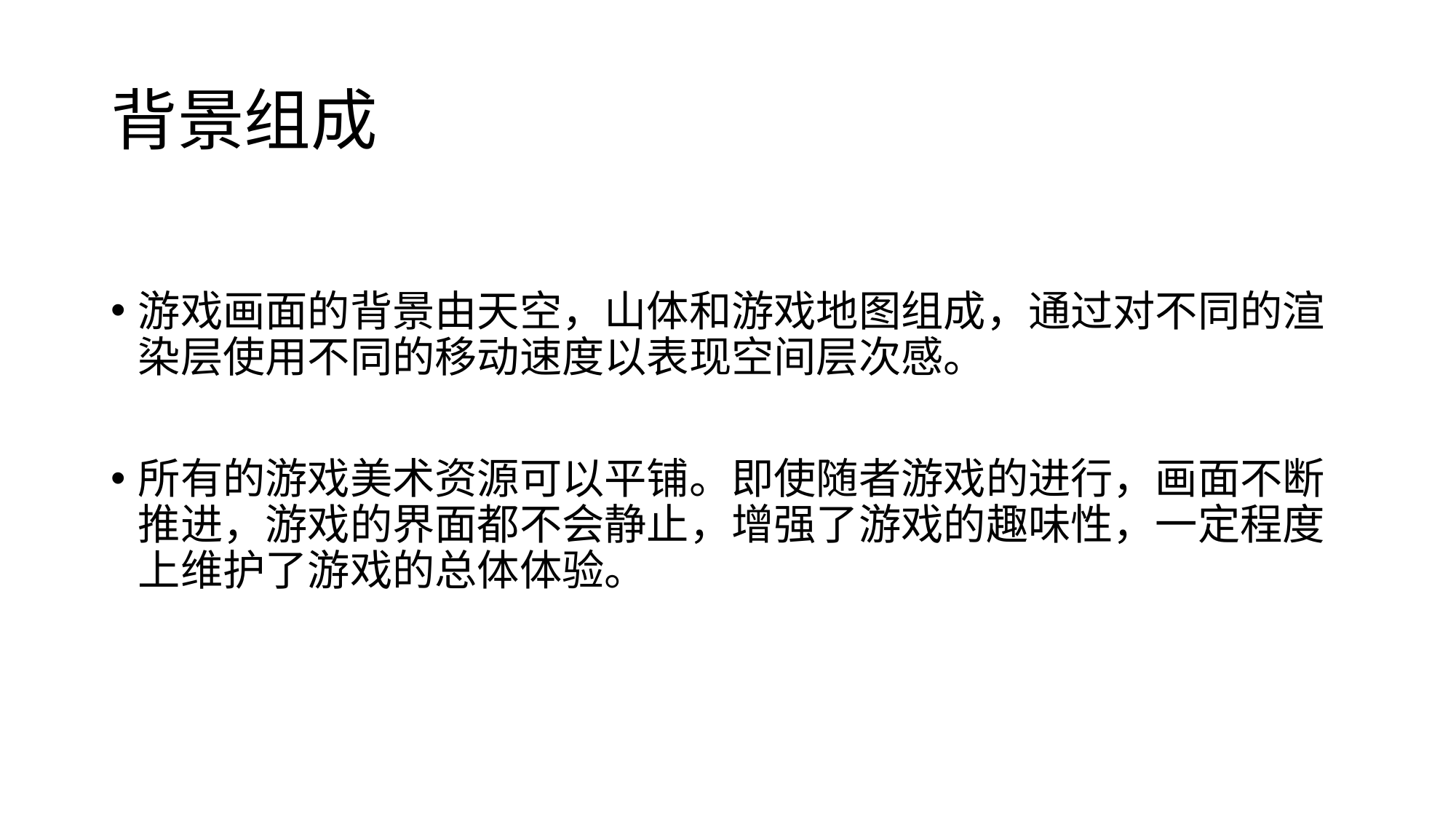

# 背景组成

游戏画面的背景由天空，山体和游戏地图组成，通过对不同的渲染层使用不同的移动速度以表现空间层次感。

所有的游戏美术资源可以平铺。即使随者游戏的进行，画面不断推进，游戏的界面都不会静止，增强了游戏的趣味性，一定程度上维护了游戏的总体体验。